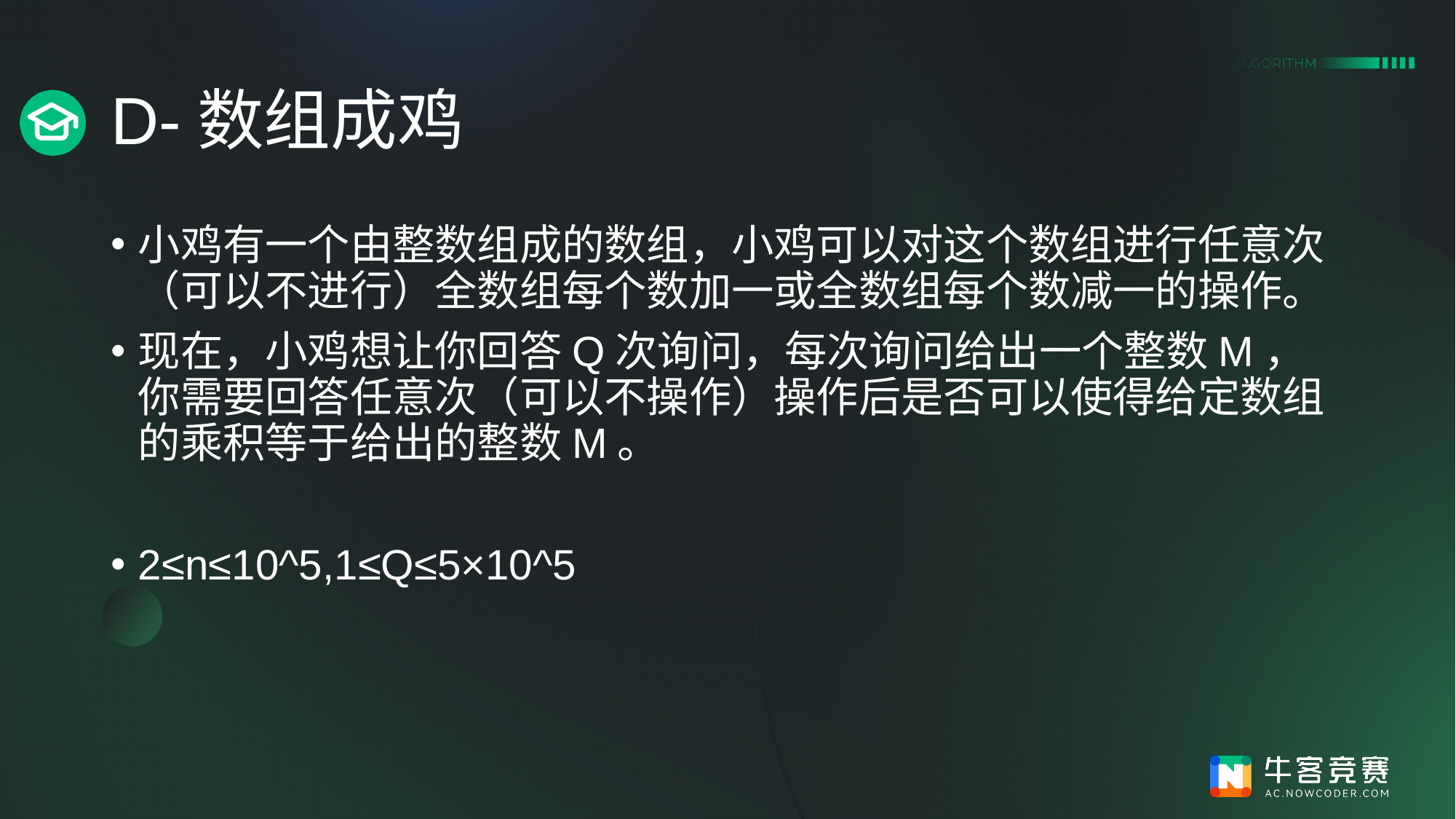

# D-数组成鸡
小鸡有一个由整数组成的数组，小鸡可以对这个数组进行任意次（可以不进行）全数组每个数加一或全数组每个数减一的操作。
现在，小鸡想让你回答Q次询问，每次询问给出一个整数M，你需要回答任意次（可以不操作）操作后是否可以使得给定数组的乘积等于给出的整数M。

2≤n≤10^5,1≤Q≤5×10^5